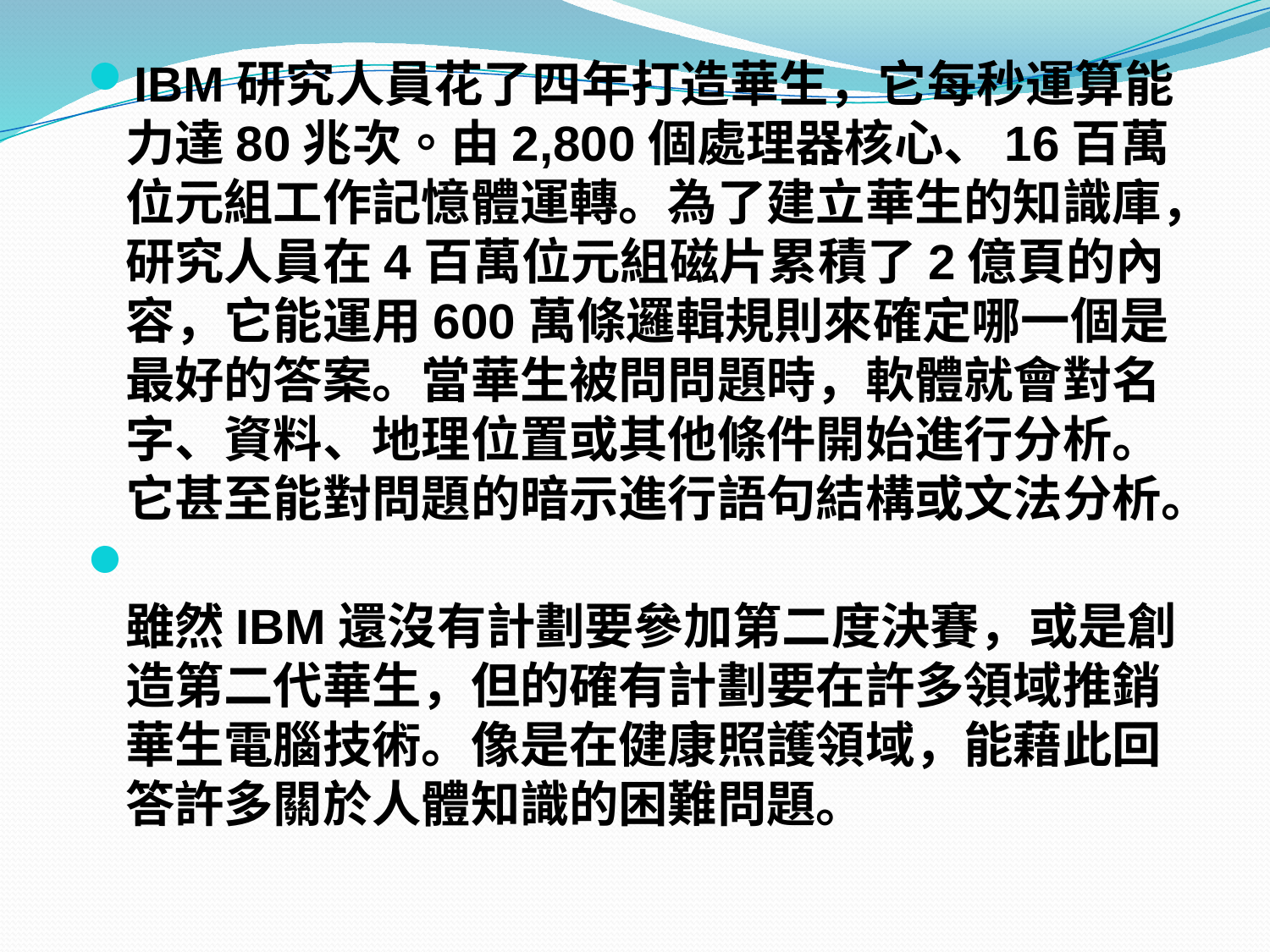

IBM研究人員花了四年打造華生，它每秒運算能力達80兆次。由2,800個處理器核心、16百萬位元組工作記憶體運轉。為了建立華生的知識庫，研究人員在4百萬位元組磁片累積了2億頁的內容，它能運用600萬條邏輯規則來確定哪一個是最好的答案。當華生被問問題時，軟體就會對名字、資料、地理位置或其他條件開始進行分析。它甚至能對問題的暗示進行語句結構或文法分析。
雖然IBM還沒有計劃要參加第二度決賽，或是創造第二代華生，但的確有計劃要在許多領域推銷華生電腦技術。像是在健康照護領域，能藉此回答許多關於人體知識的困難問題。